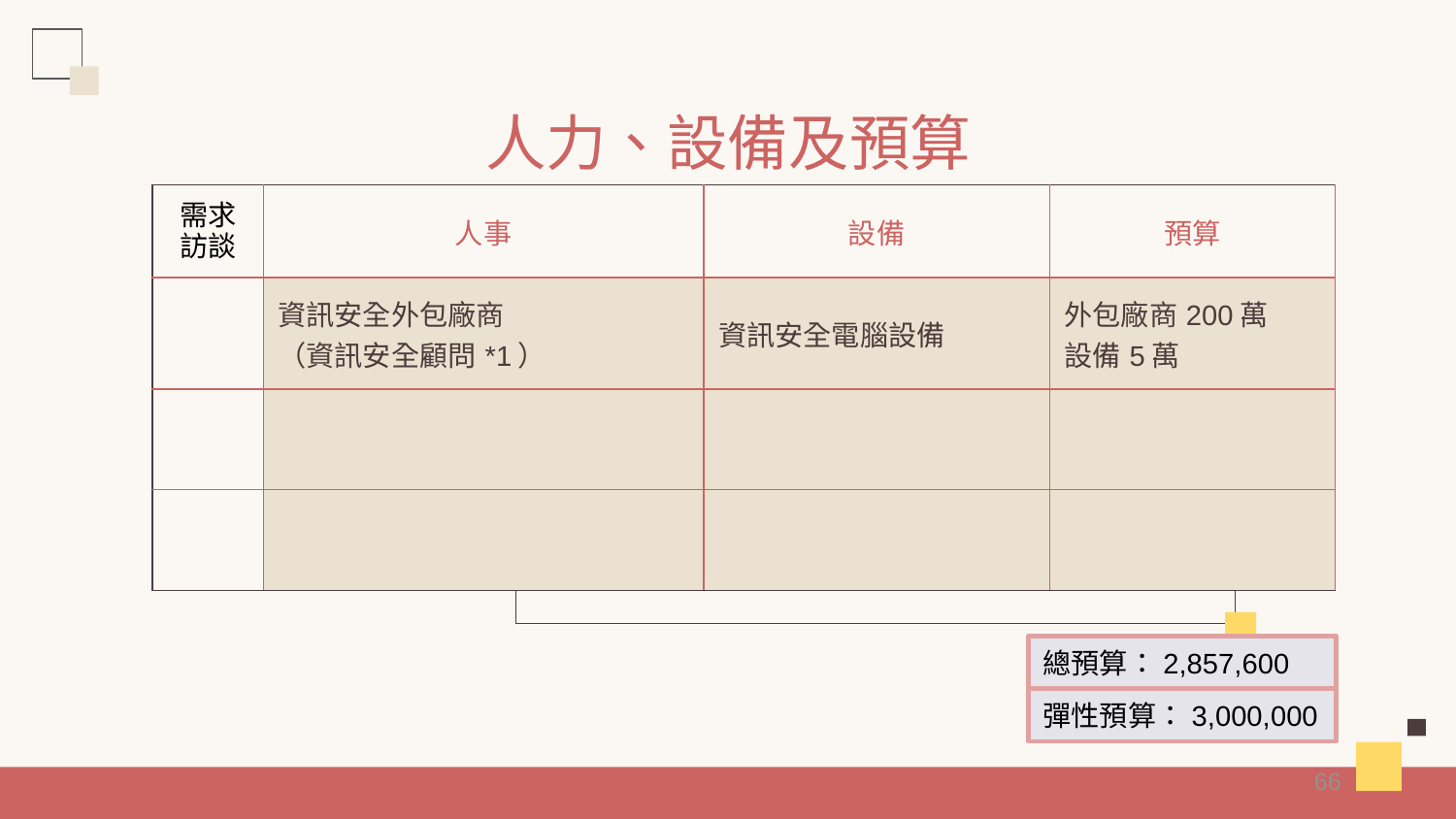

# 人力、設備及預算
| 需求訪談 | 人事 | 設備 | 預算 |
| --- | --- | --- | --- |
|  | 資訊安全外包廠商 （資訊安全顧問\*1） | 資訊安全電腦設備 | 外包廠商200萬 設備5萬 |
|  |  |  |  |
|  |  |  |  |

總預算：2,857,600
彈性預算：3,000,000
66